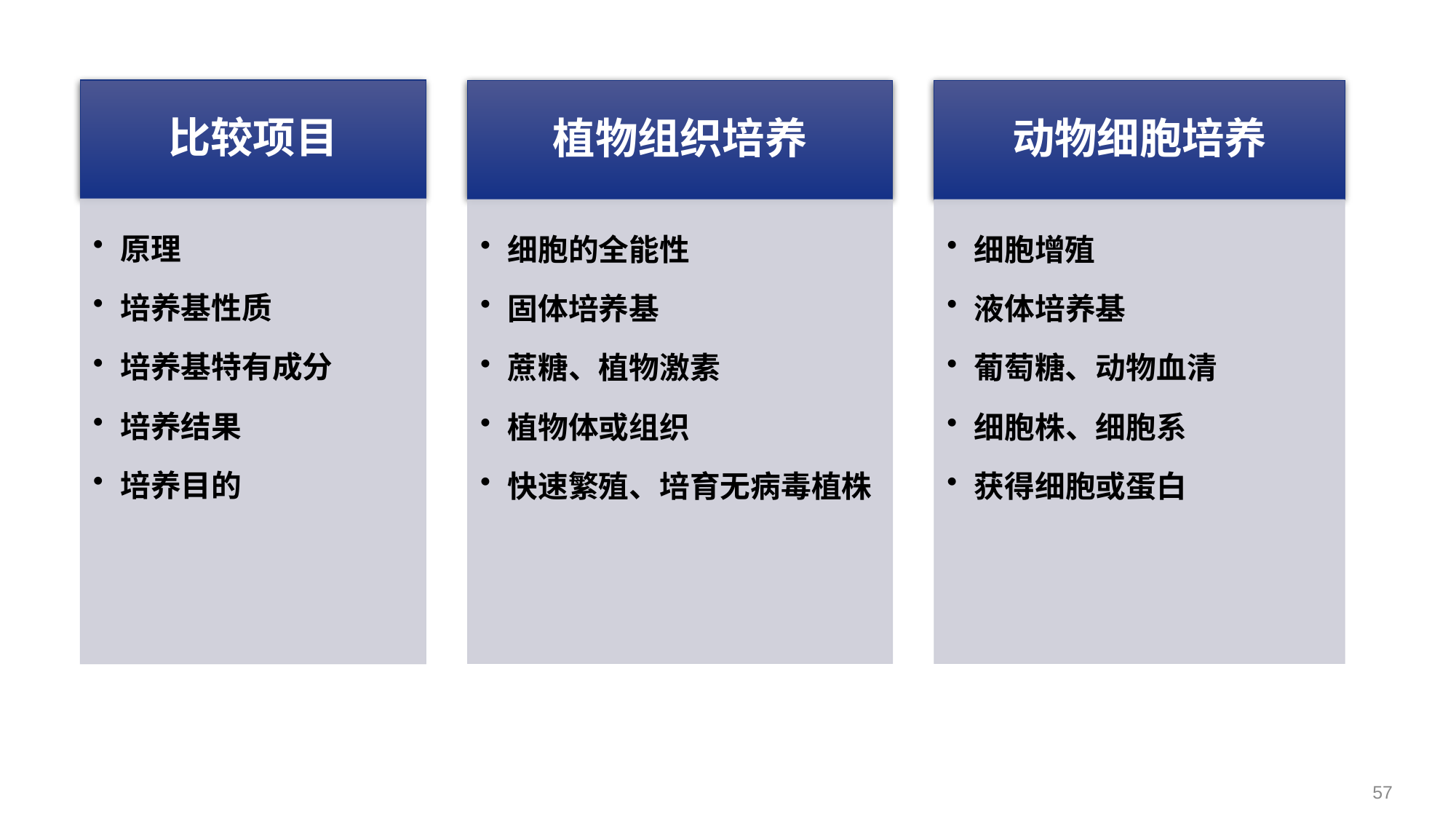

比较项目
原理
培养基性质
培养基特有成分
培养结果
培养目的
植物组织培养
细胞的全能性
固体培养基
蔗糖、植物激素
植物体或组织
快速繁殖、培育无病毒植株
动物细胞培养
细胞增殖
液体培养基
葡萄糖、动物血清
细胞株、细胞系
获得细胞或蛋白
57